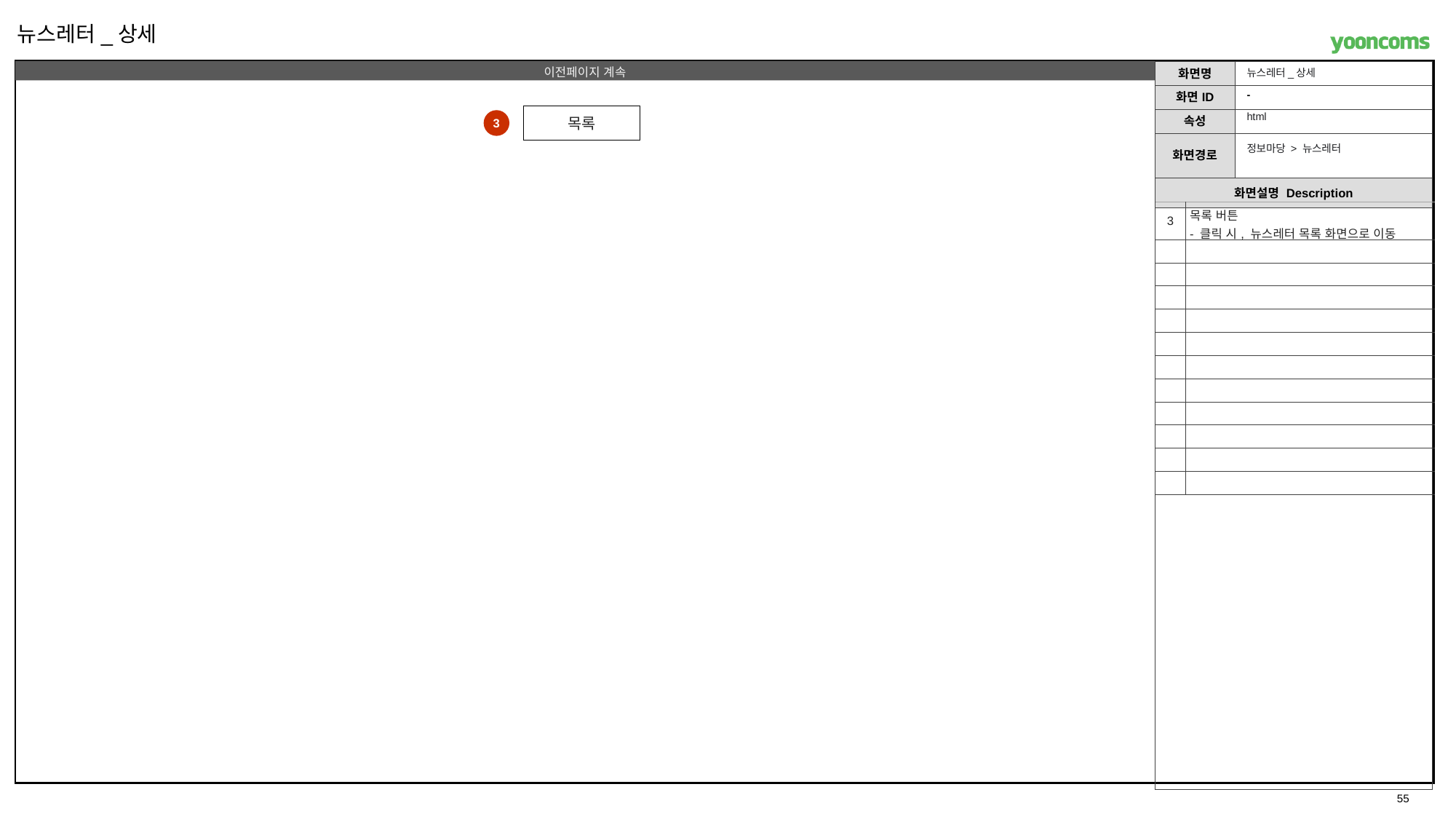

뉴스레터_상세
뉴스레터_상세
-
html
목록
3
정보마당 > 뉴스레터
| 3 | 목록 버튼 - 클릭 시, 뉴스레터 목록 화면으로 이동 |
| --- | --- |
|  |  |
|  |  |
|  |  |
|  |  |
|  |  |
|  |  |
|  |  |
|  |  |
|  |  |
|  |  |
|  |  |